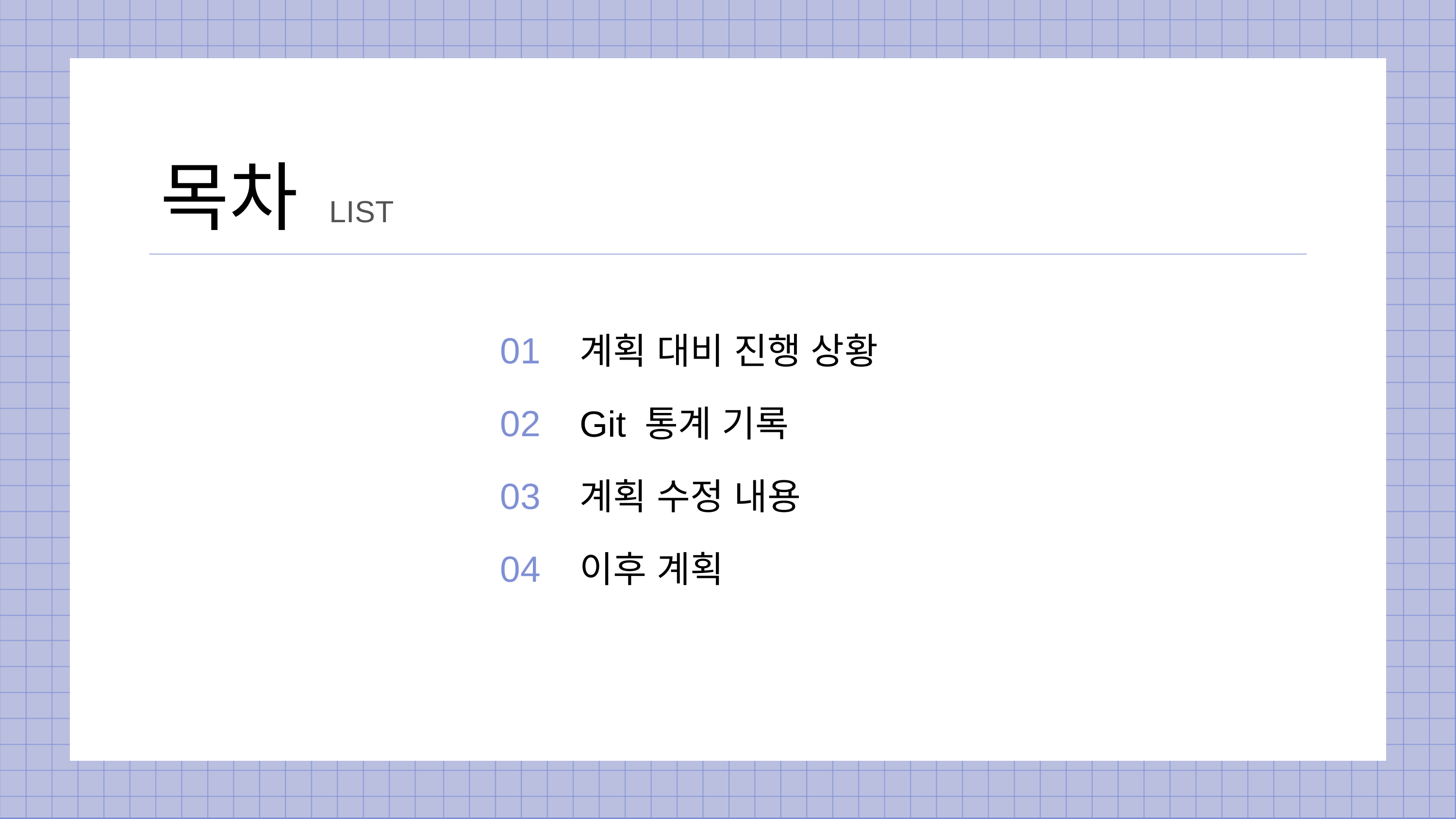

목차
LIST

01
02
03
04
계획 대비 진행 상황
Git 통계 기록
계획 수정 내용
이후 계획